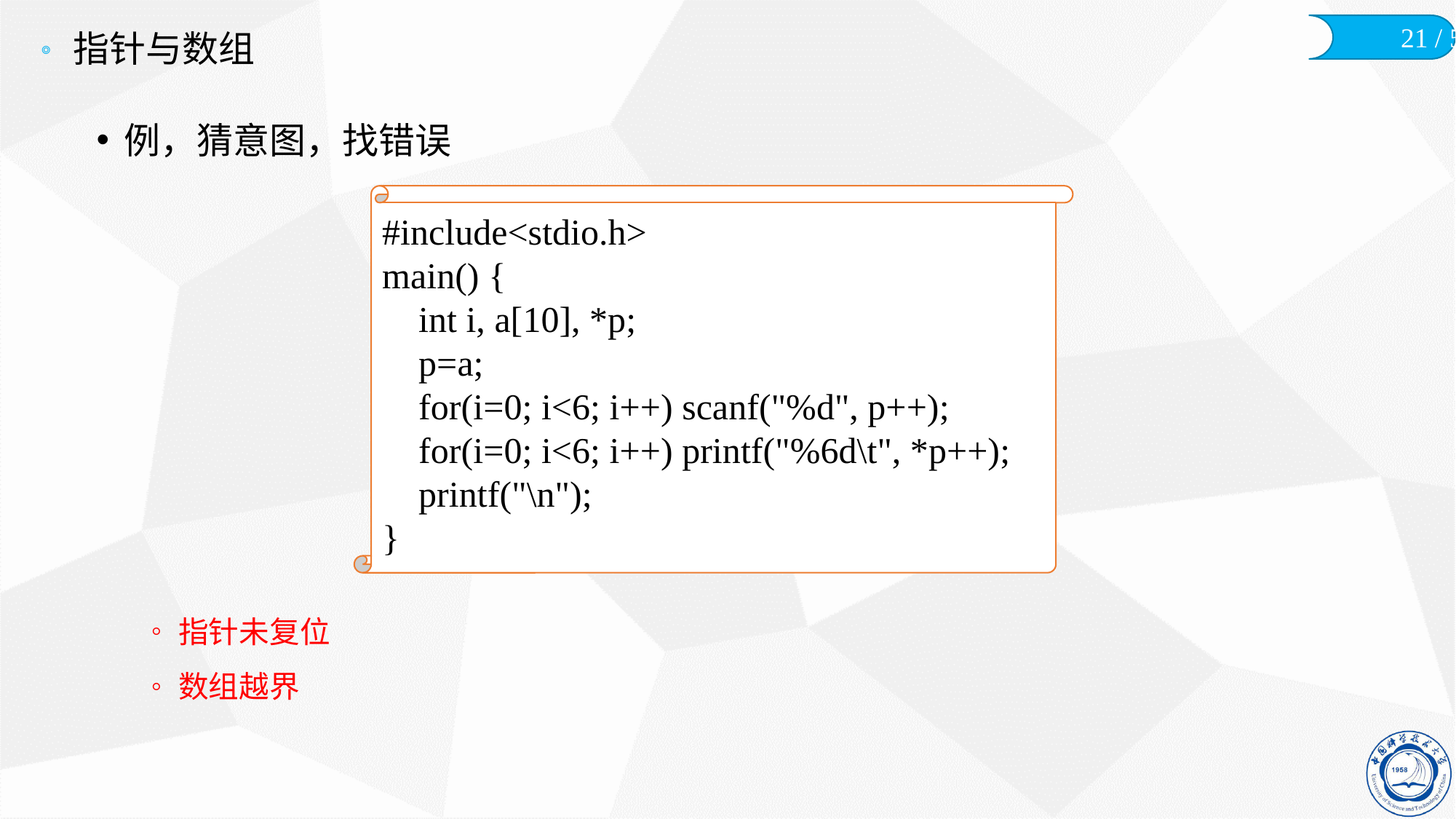

# 指针与数组
例，猜意图，找错误

指针未复位
数组越界

#include<stdio.h>
main() {
    int i, a[10], *p;
    p=a;
    for(i=0; i<6; i++) scanf("%d", p++);
    for(i=0; i<6; i++) printf("%6d\t", *p++);
    printf("\n");
}